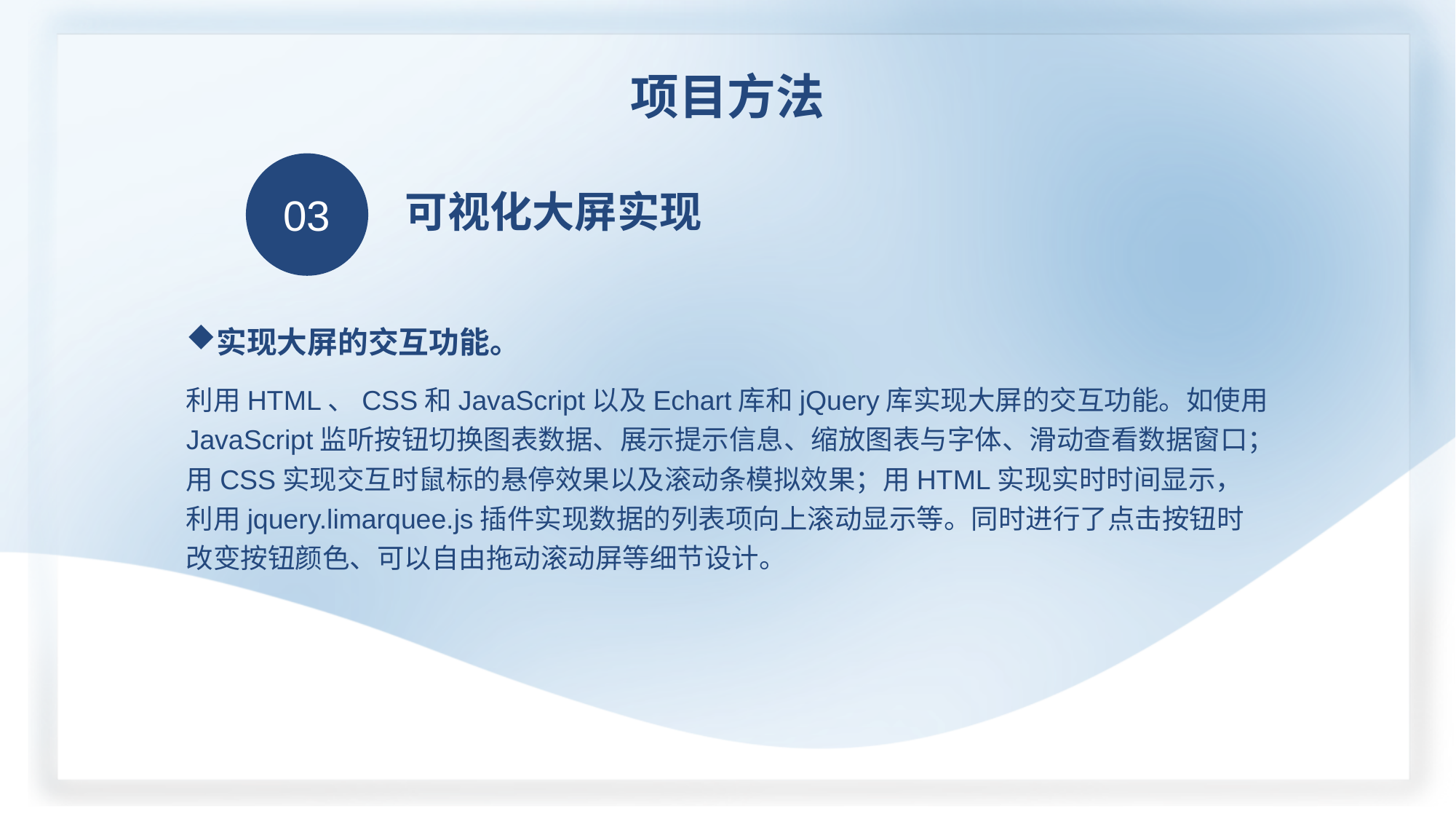

项目方法
03
可视化大屏实现
实现大屏的交互功能。
利用HTML、CSS和JavaScript以及Echart库和jQuery库实现大屏的交互功能。如使用JavaScript监听按钮切换图表数据、展示提示信息、缩放图表与字体、滑动查看数据窗口；用CSS实现交互时鼠标的悬停效果以及滚动条模拟效果；用HTML实现实时时间显示，利用jquery.limarquee.js插件实现数据的列表项向上滚动显示等。同时进行了点击按钮时改变按钮颜色、可以自由拖动滚动屏等细节设计。